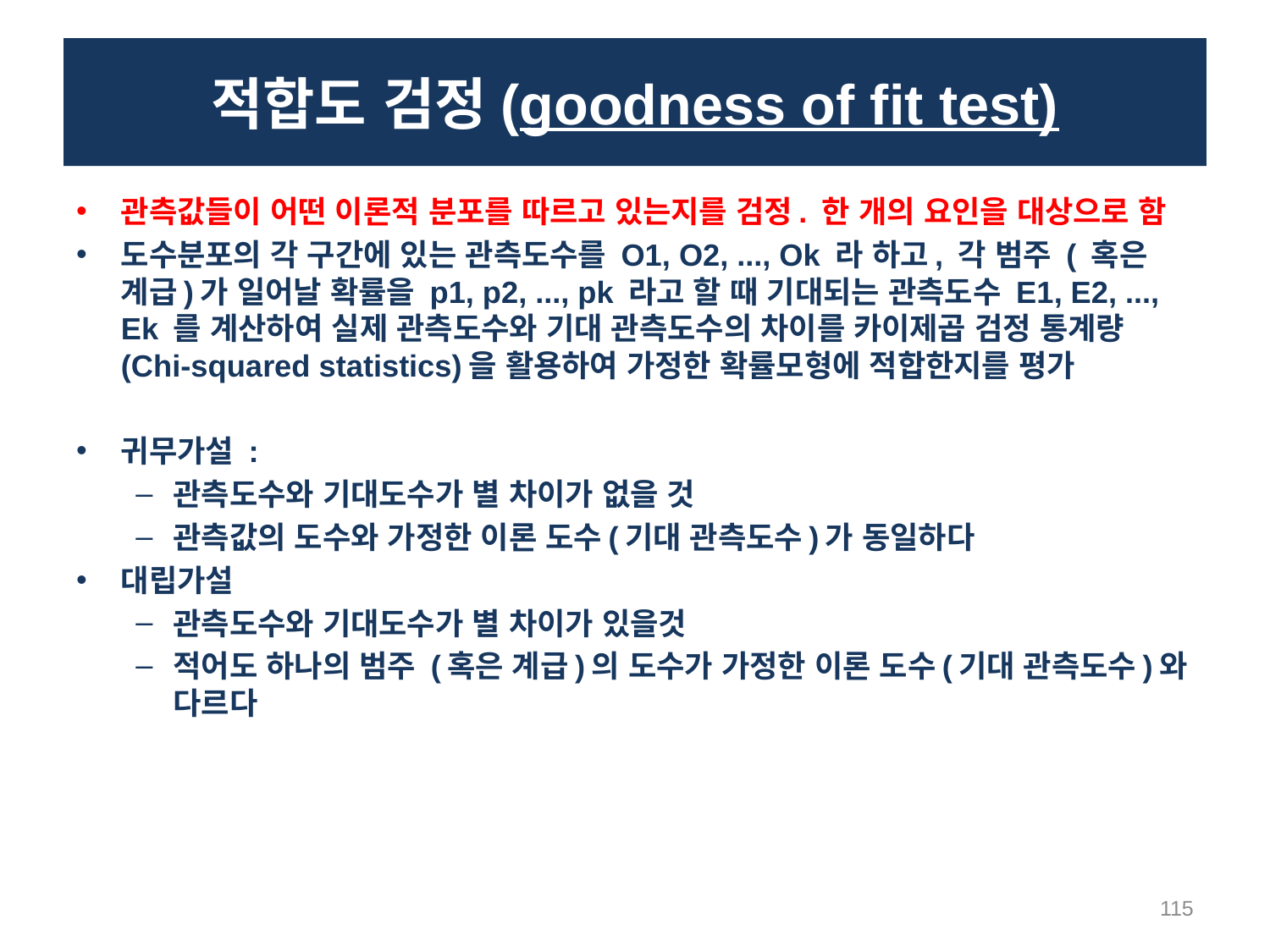

# 적합도 검정(goodness of fit test)
관측값들이 어떤 이론적 분포를 따르고 있는지를 검정. 한 개의 요인을 대상으로 함
도수분포의 각 구간에 있는 관측도수를 O1, O2, ..., Ok 라 하고, 각 범주 ( 혹은 계급)가 일어날 확률을 p1, p2, ..., pk 라고 할 때 기대되는 관측도수 E1, E2, ..., Ek 를 계산하여 실제 관측도수와 기대 관측도수의 차이를 카이제곱 검정 통계량(Chi-squared statistics)을 활용하여 가정한 확률모형에 적합한지를 평가

귀무가설 :
관측도수와 기대도수가 별 차이가 없을 것
관측값의 도수와 가정한 이론 도수(기대 관측도수)가 동일하다
대립가설
관측도수와 기대도수가 별 차이가 있을것
적어도 하나의 범주 (혹은 계급)의 도수가 가정한 이론 도수(기대 관측도수)와 다르다
115